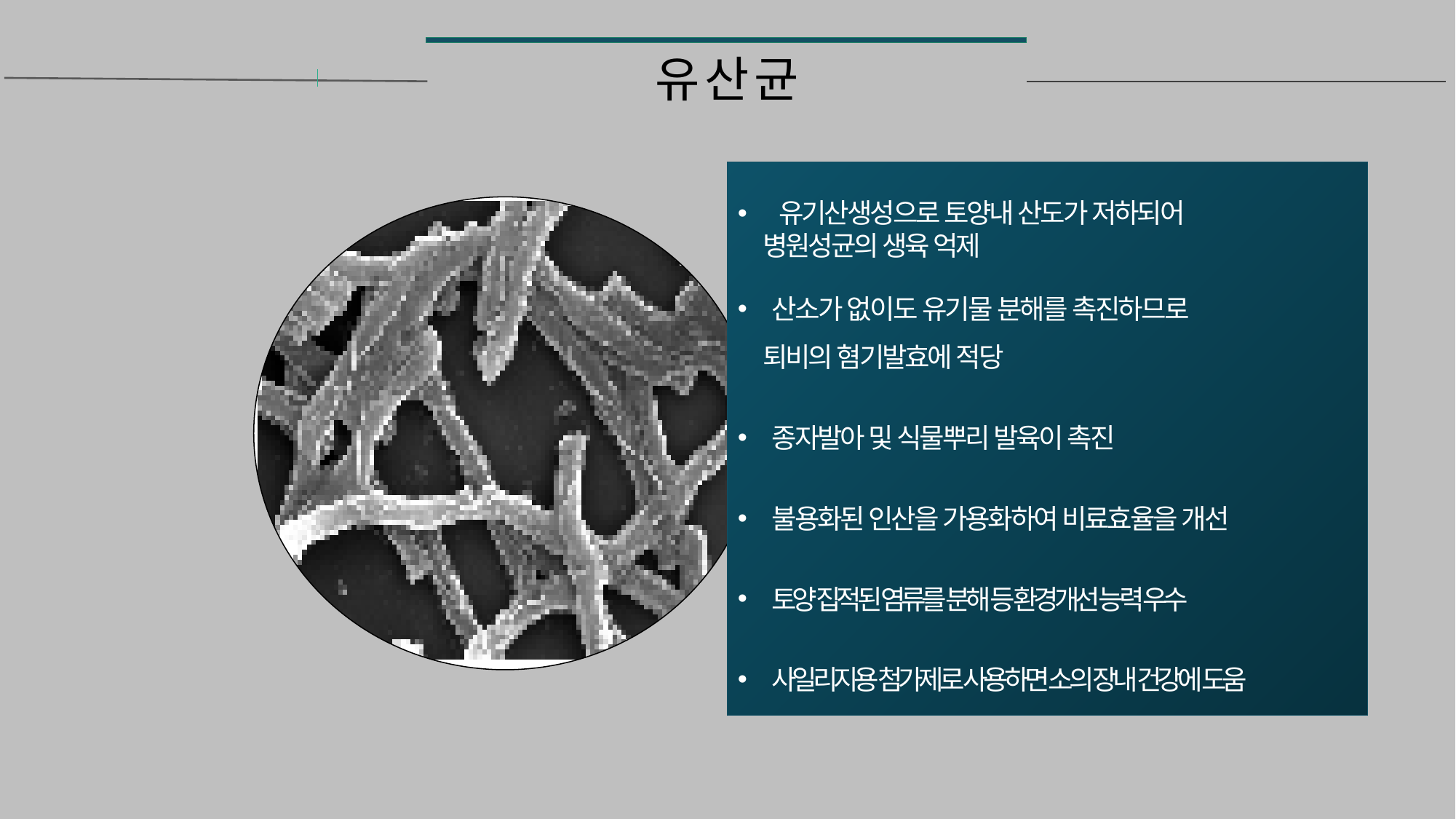

# 유 산 균
유기산생성으로 토양내 산도가 저하되어
   병원성균의 생육 억제
산소가 없이도 유기물 분해를 촉진하므로
   퇴비의 혐기발효에 적당
종자발아 및 식물뿌리 발육이 촉진
불용화된 인산을 가용화하여 비료효율을 개선
토양 집적된 염류를 분해 등 환경개선 능력 우수
사일리지용 첨가제로 사용하면 소의 장내 건강에 도움